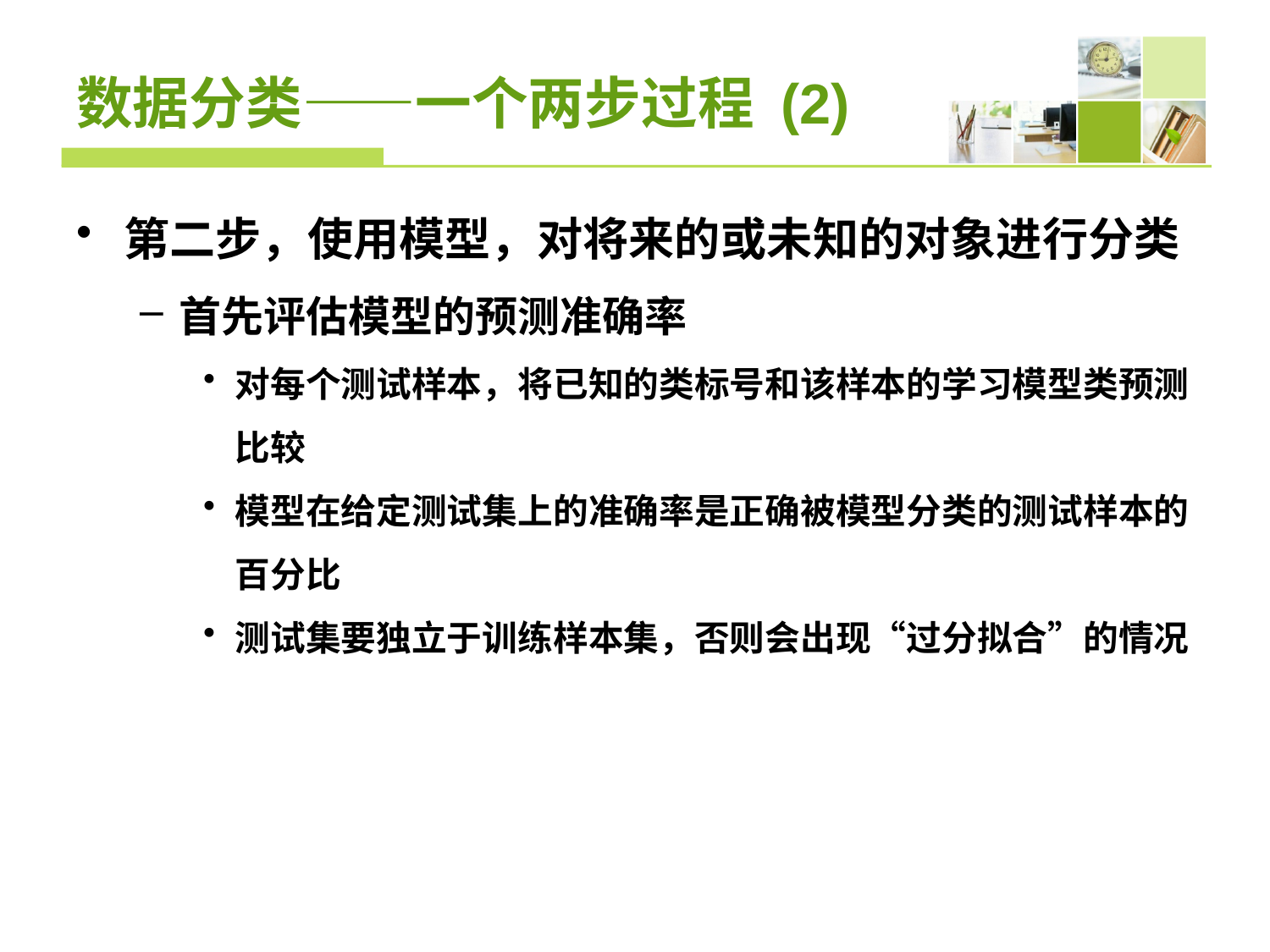

# 数据分类——一个两步过程 (2)
第二步，使用模型，对将来的或未知的对象进行分类
首先评估模型的预测准确率
对每个测试样本，将已知的类标号和该样本的学习模型类预测比较
模型在给定测试集上的准确率是正确被模型分类的测试样本的百分比
测试集要独立于训练样本集，否则会出现“过分拟合”的情况